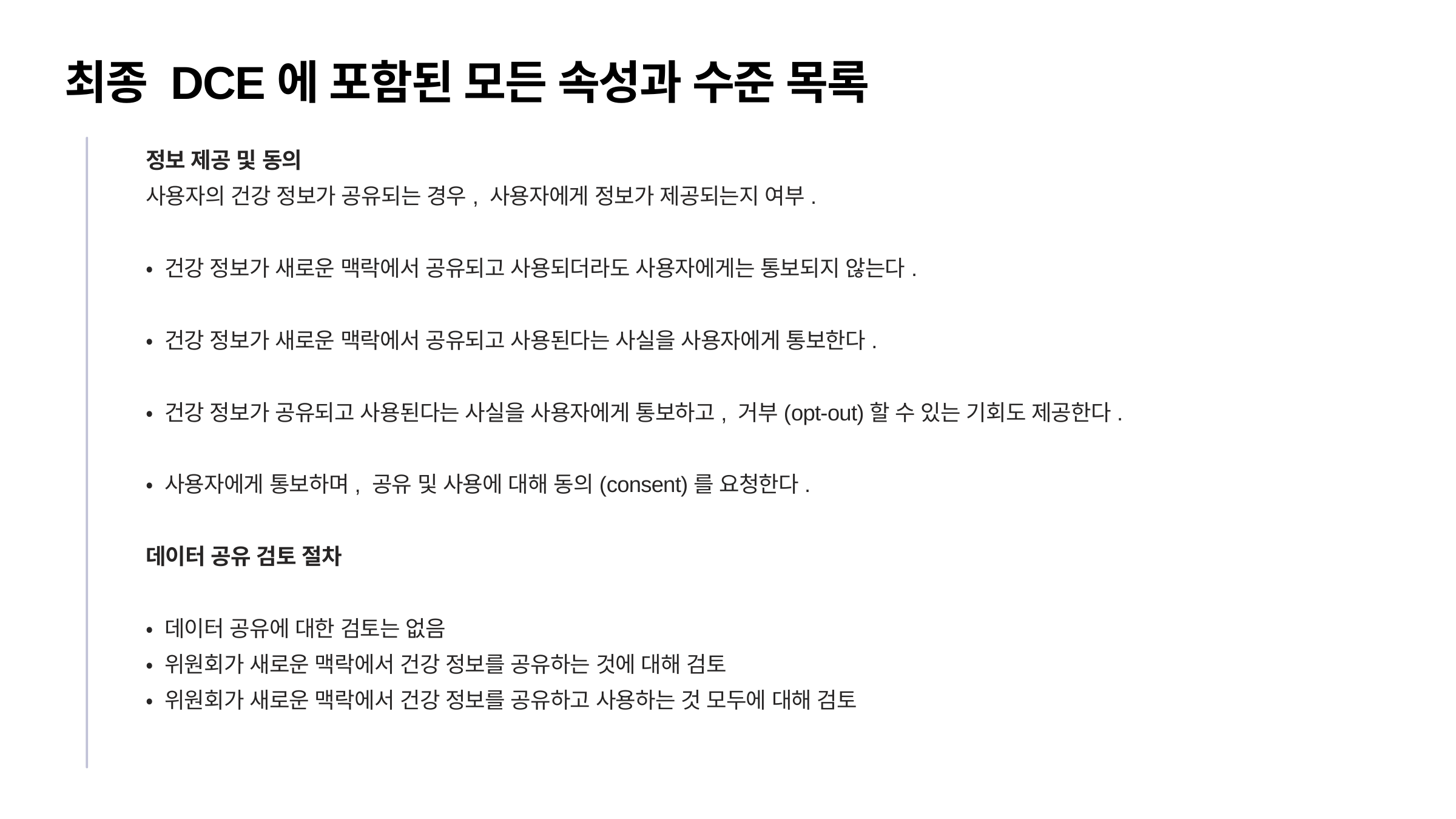

최종 DCE에 포함된 모든 속성과 수준 목록

정보 제공 및 동의
사용자의 건강 정보가 공유되는 경우, 사용자에게 정보가 제공되는지 여부.

• 건강 정보가 새로운 맥락에서 공유되고 사용되더라도 사용자에게는 통보되지 않는다.

• 건강 정보가 새로운 맥락에서 공유되고 사용된다는 사실을 사용자에게 통보한다.

• 건강 정보가 공유되고 사용된다는 사실을 사용자에게 통보하고, 거부(opt-out)할 수 있는 기회도 제공한다.

• 사용자에게 통보하며, 공유 및 사용에 대해 동의(consent)를 요청한다.

데이터 공유 검토 절차
• 데이터 공유에 대한 검토는 없음
• 위원회가 새로운 맥락에서 건강 정보를 공유하는 것에 대해 검토
• 위원회가 새로운 맥락에서 건강 정보를 공유하고 사용하는 것 모두에 대해 검토